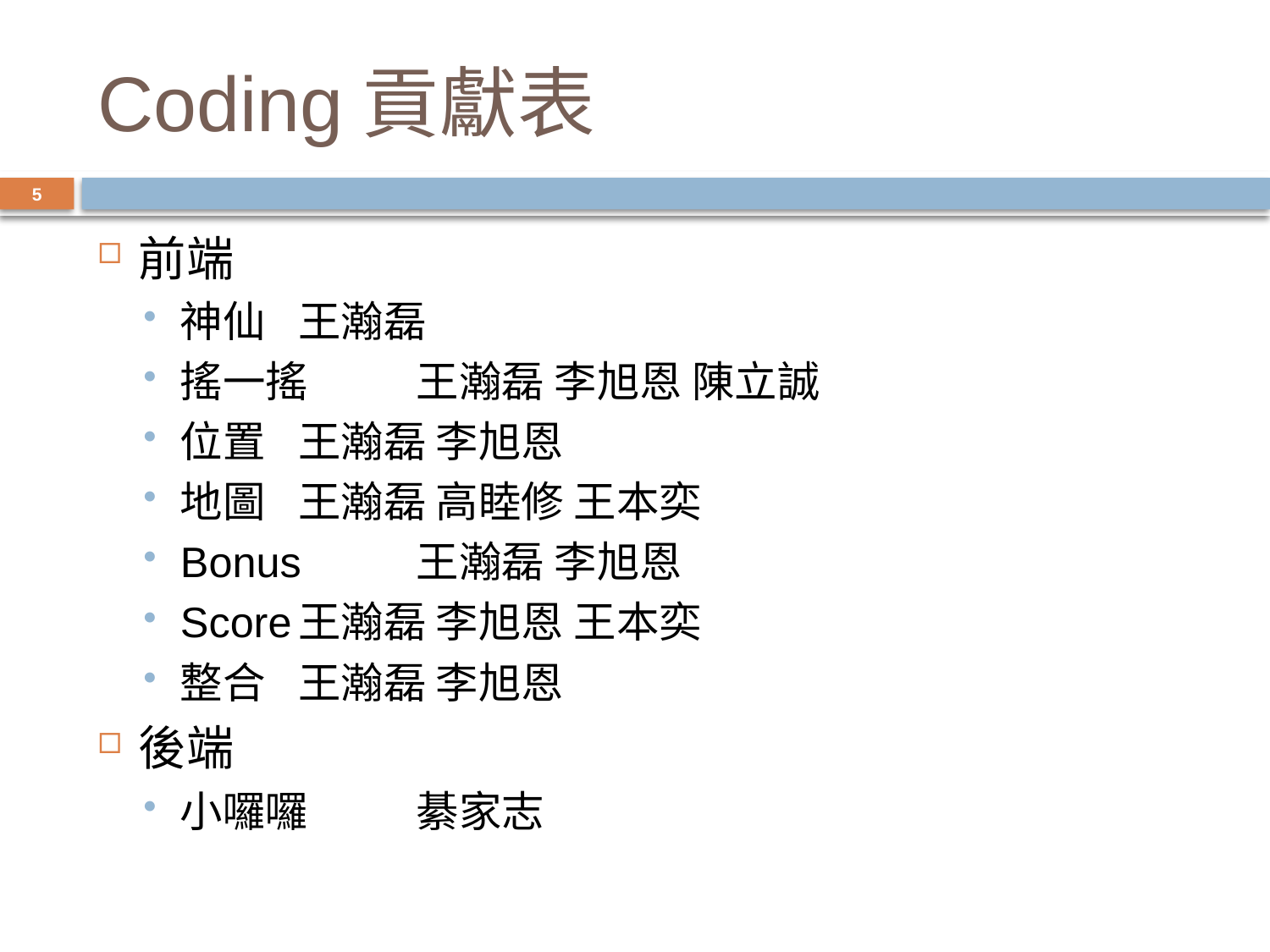

# Coding貢獻表
5
前端
神仙	王瀚磊
搖一搖	王瀚磊 李旭恩 陳立誠
位置	王瀚磊 李旭恩
地圖	王瀚磊 高睦修 王本奕
Bonus	王瀚磊 李旭恩
Score	王瀚磊 李旭恩 王本奕
整合	王瀚磊 李旭恩
後端
小囉囉	綦家志